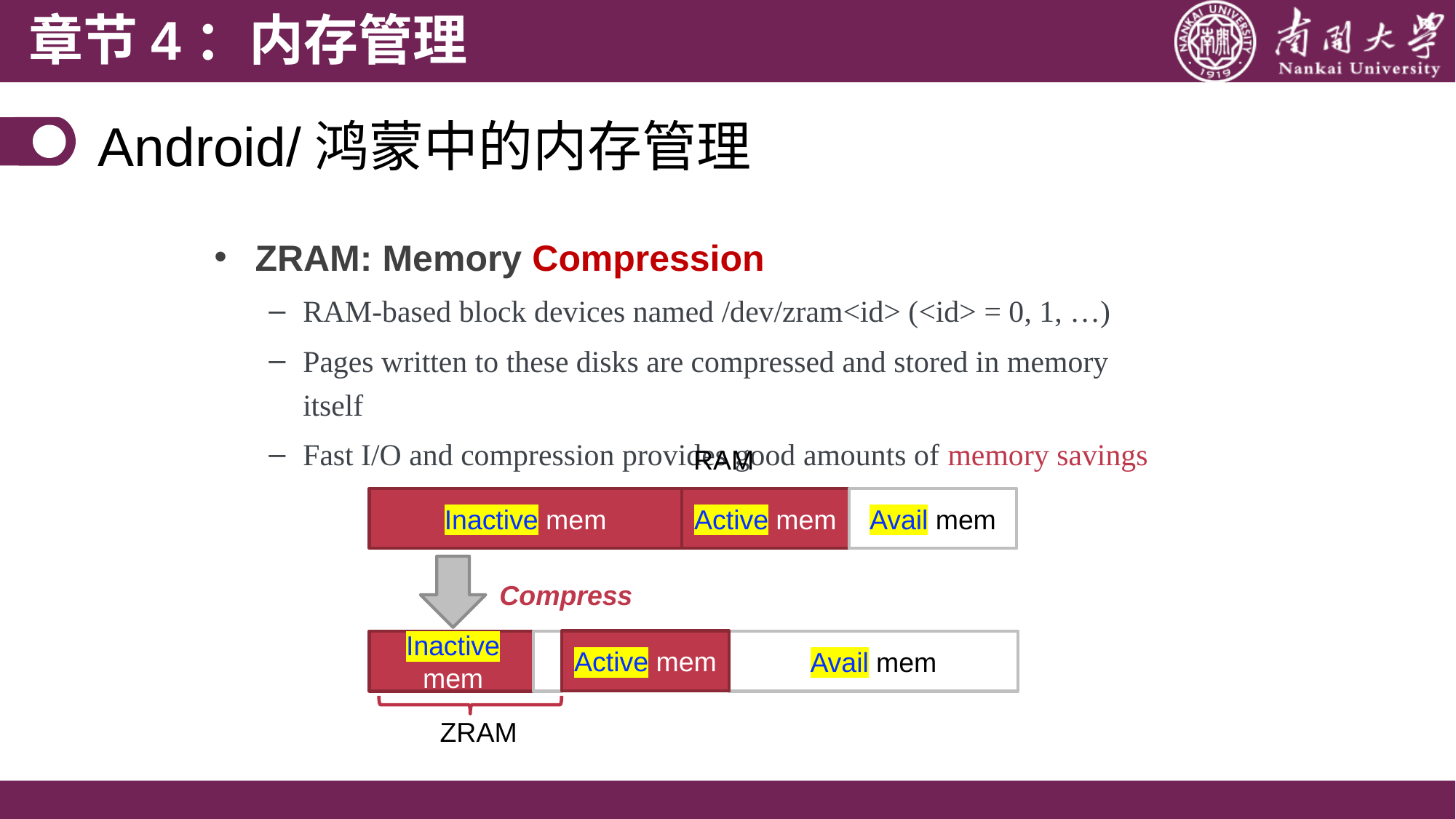

章节4：内存管理
Android/鸿蒙中的内存管理
ZRAM: Memory Compression
RAM-based block devices named /dev/zram<id> (<id> = 0, 1, …)
Pages written to these disks are compressed and stored in memory itself
Fast I/O and compression provides good amounts of memory savings
RAM
Active mem
Avail mem
Inactive mem

Compress

Active mem

Inactive mem
Avail mem
ZRAM